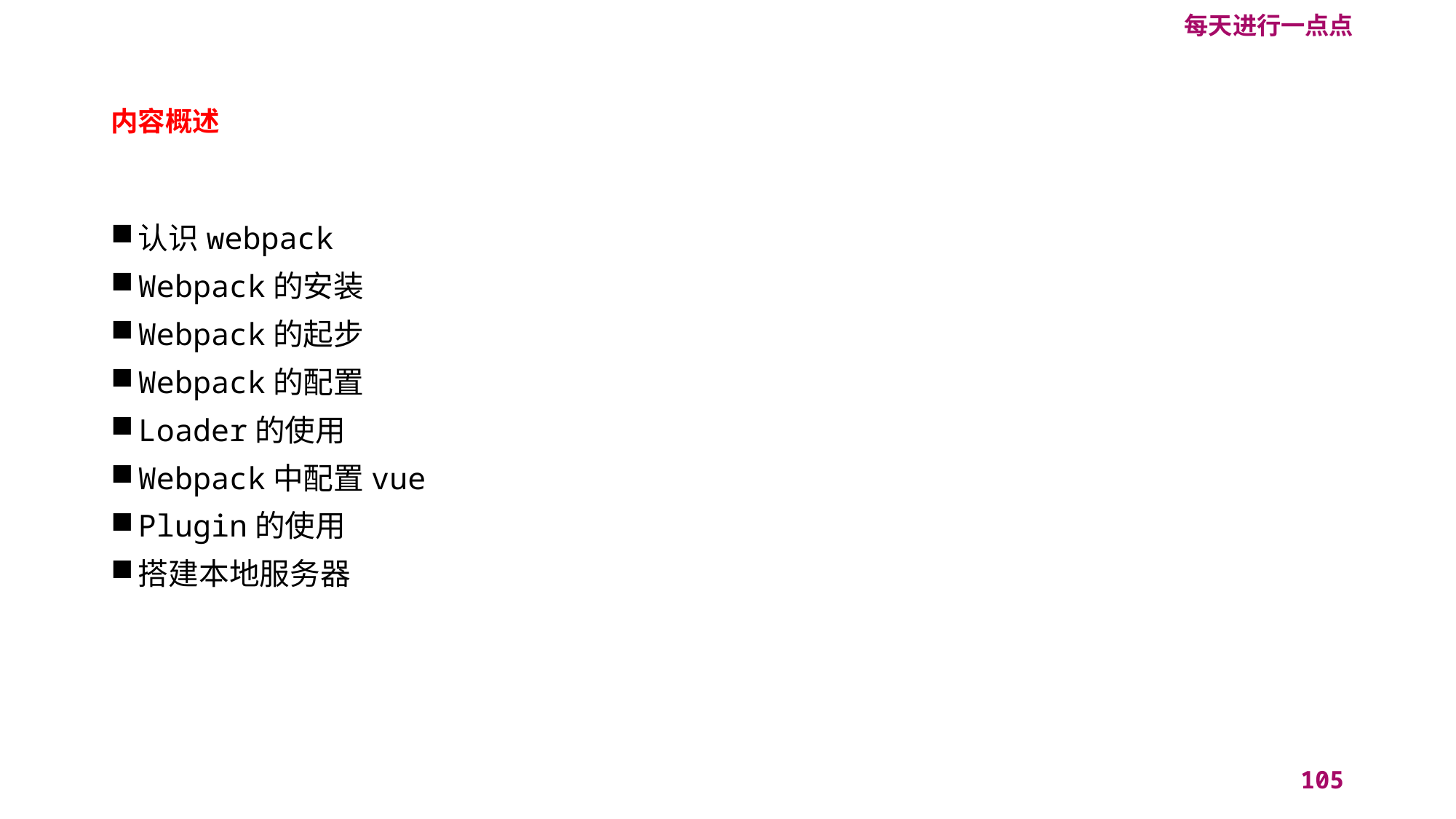

每天进行一点点
# 内容概述
认识webpack
Webpack的安装
Webpack的起步
Webpack的配置
Loader的使用
Webpack中配置vue
Plugin的使用
搭建本地服务器
105